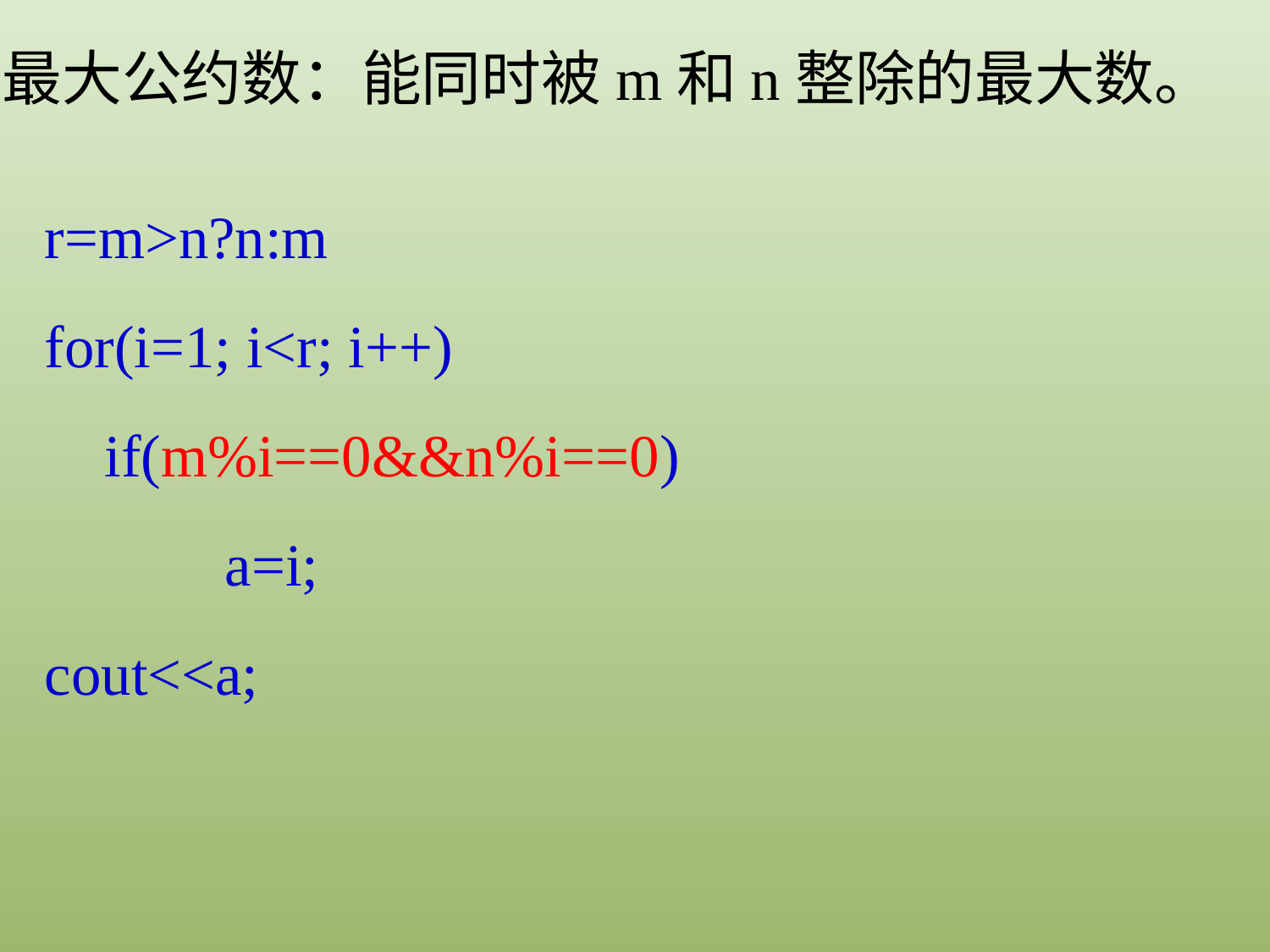

最大公约数：能同时被m和n整除的最大数。
r=m>n?n:m
for(i=1; i<r; i++)
    if(m%i==0&&n%i==0)
            a=i;
cout<<a;
141